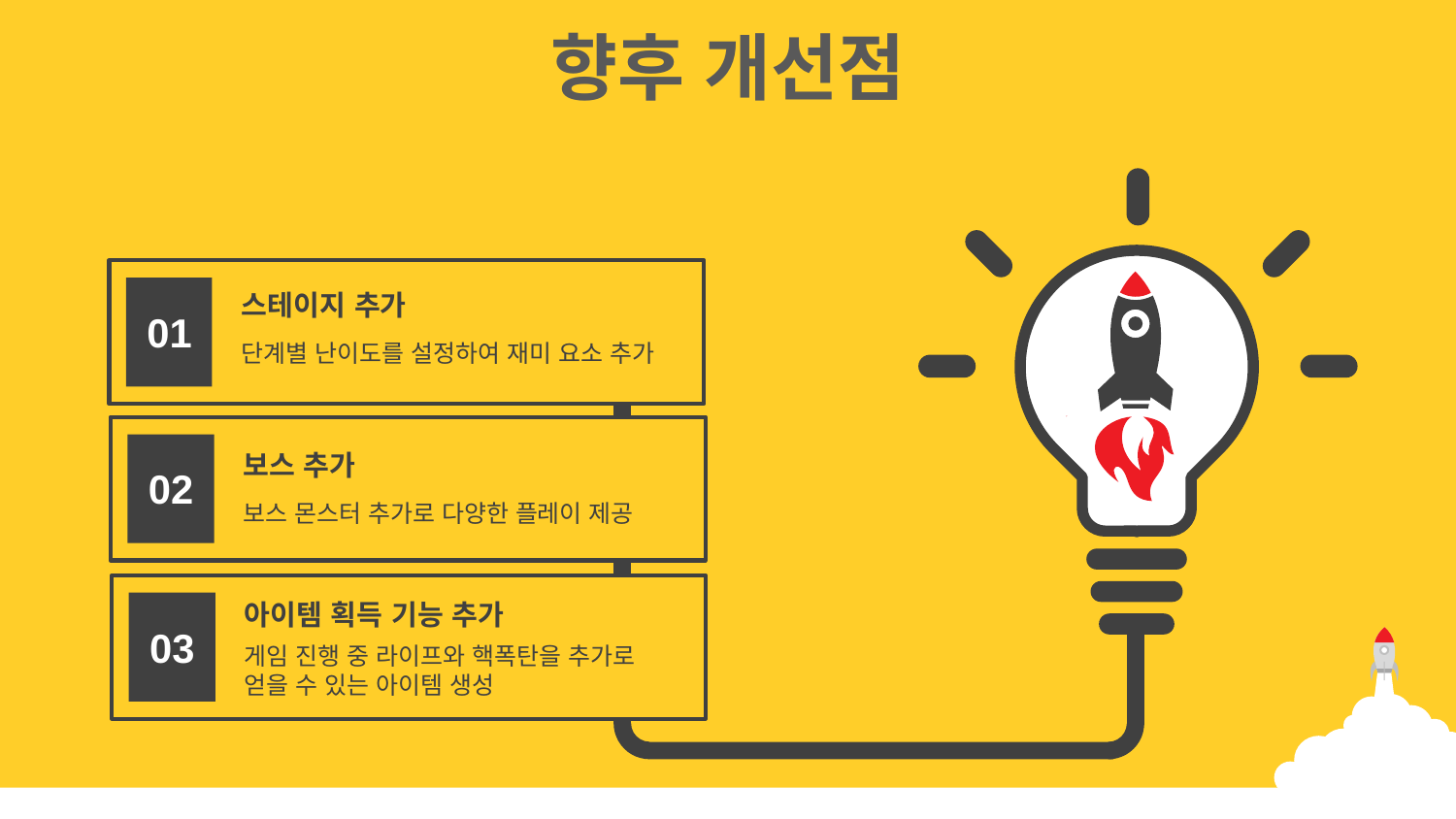

향후 개선점

스테이지 추가
단계별 난이도를 설정하여 재미 요소 추가

01

보스 추가
보스 몬스터 추가로 다양한 플레이 제공
02

아이템 획득 기능 추가
게임 진행 중 라이프와 핵폭탄을 추가로 얻을 수 있는 아이템 생성

03